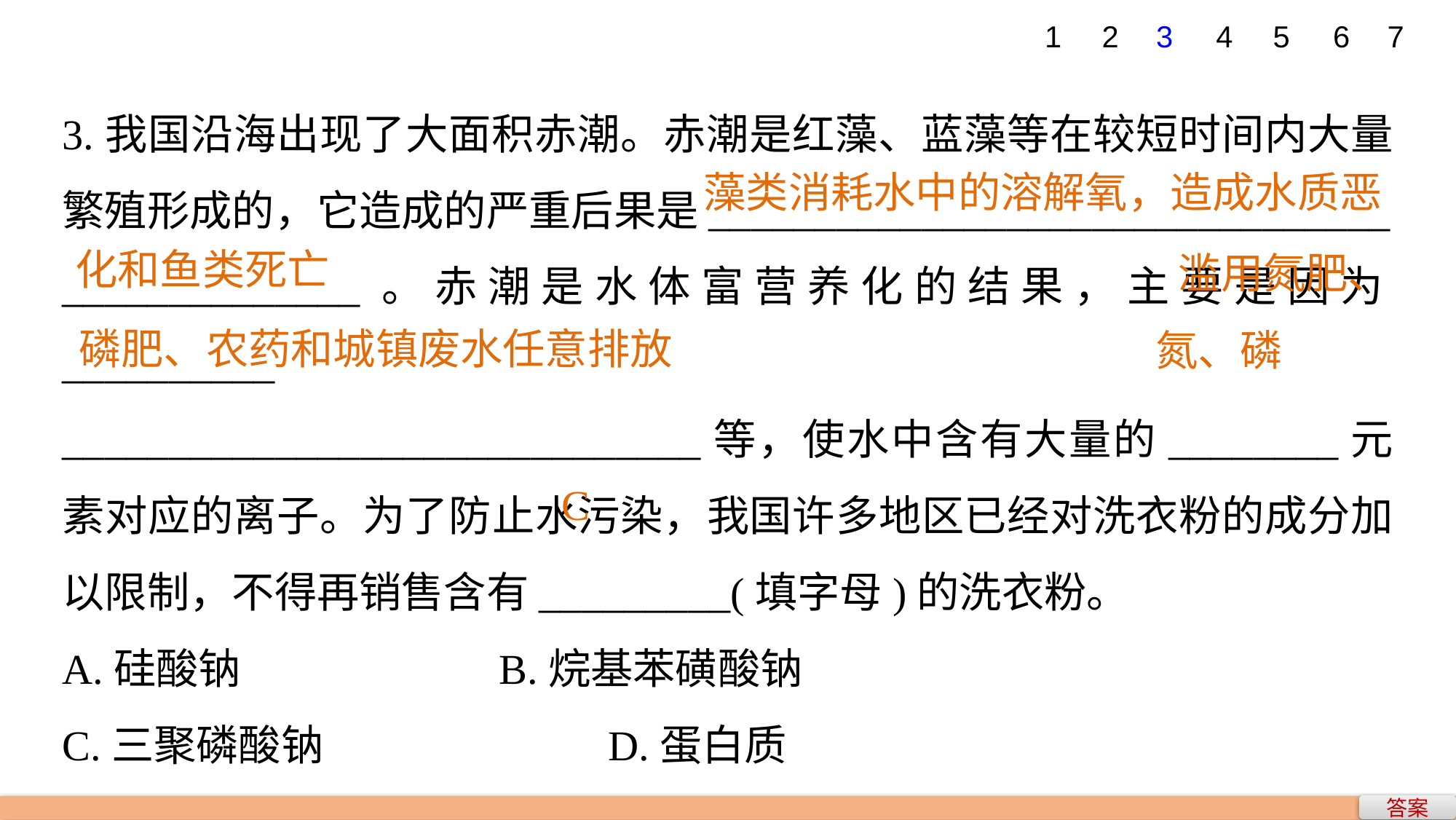

1
2
3
4
5
6
7
3.我国沿海出现了大面积赤潮。赤潮是红藻、蓝藻等在较短时间内大量繁殖形成的，它造成的严重后果是________________________________
______________。赤潮是水体富营养化的结果，主要是因为__________
______________________________等，使水中含有大量的________元素对应的离子。为了防止水污染，我国许多地区已经对洗衣粉的成分加以限制，不得再销售含有_________(填字母)的洗衣粉。
A.硅酸钠  			B.烷基苯磺酸钠
C.三聚磷酸钠  			D.蛋白质
藻类消耗水中的溶解氧，造成水质恶
化和鱼类死亡
滥用氮肥、
磷肥、农药和城镇废水任意排放
氮、磷
C
答案